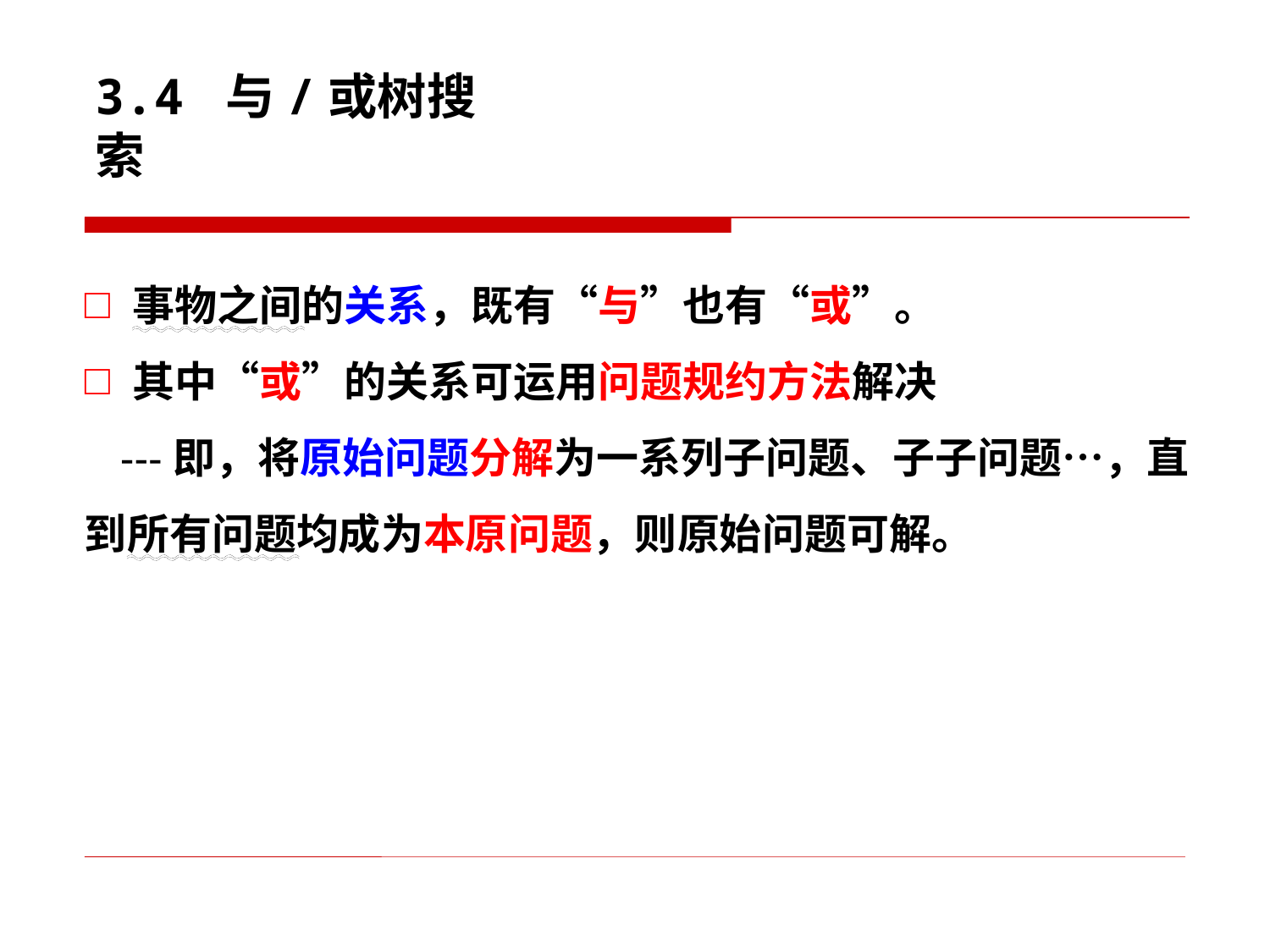

# 3.4 与/或树搜索
事物之间的关系，既有“与”也有“或”。
其中“或”的关系可运用问题规约方法解决
   ---即，将原始问题分解为一系列子问题、子子问题…，直到所有问题均成为本原问题，则原始问题可解。